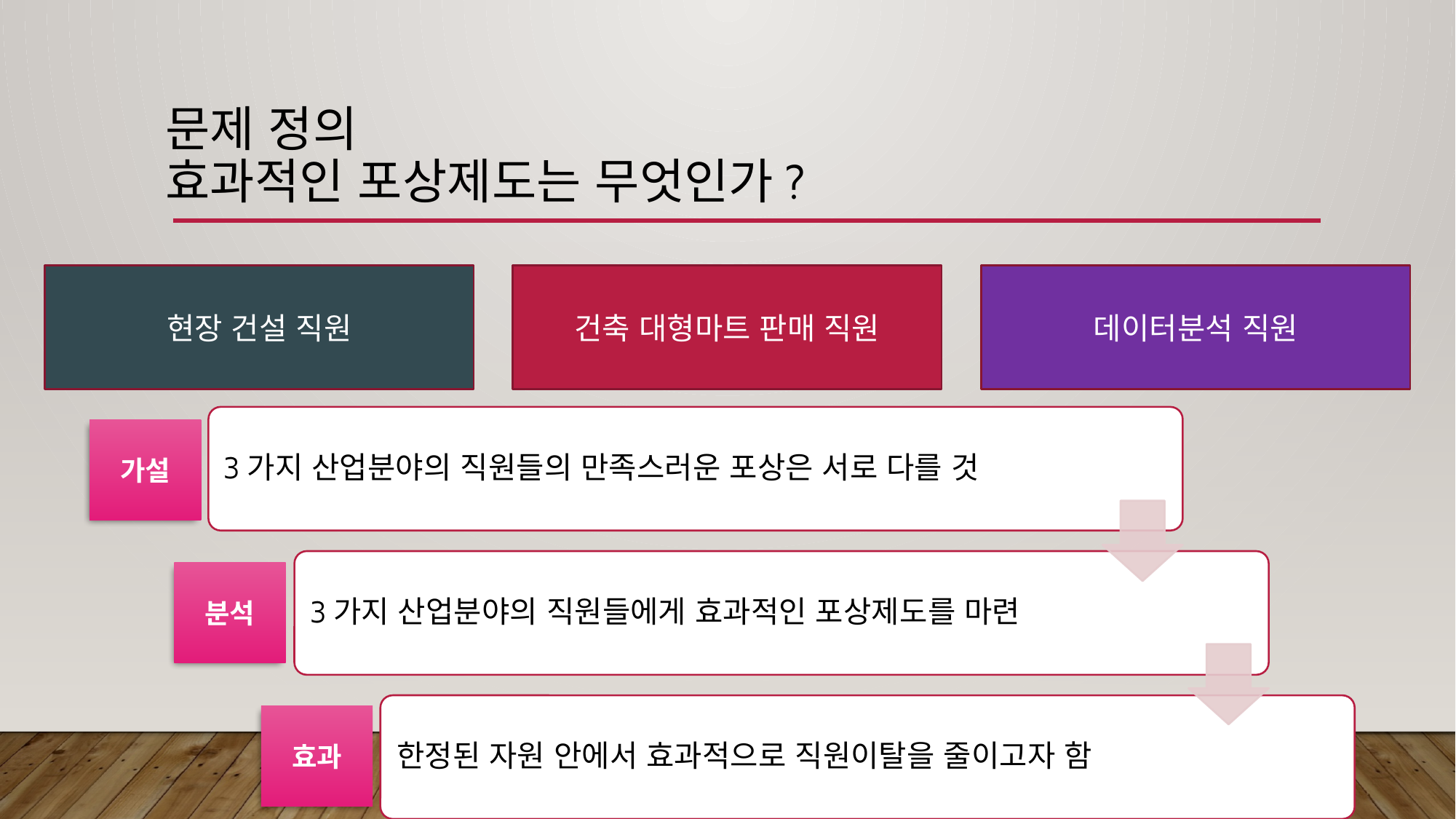

# 문제 정의 효과적인 포상제도는 무엇인가?
현장 건설 직원
건축 대형마트 판매 직원
데이터분석 직원
3가지 산업분야의 직원들의 만족스러운 포상은 서로 다를 것
3가지 산업분야의 직원들에게 효과적인 포상제도를 마련
한정된 자원 안에서 효과적으로 직원이탈을 줄이고자 함

가설
분석
효과